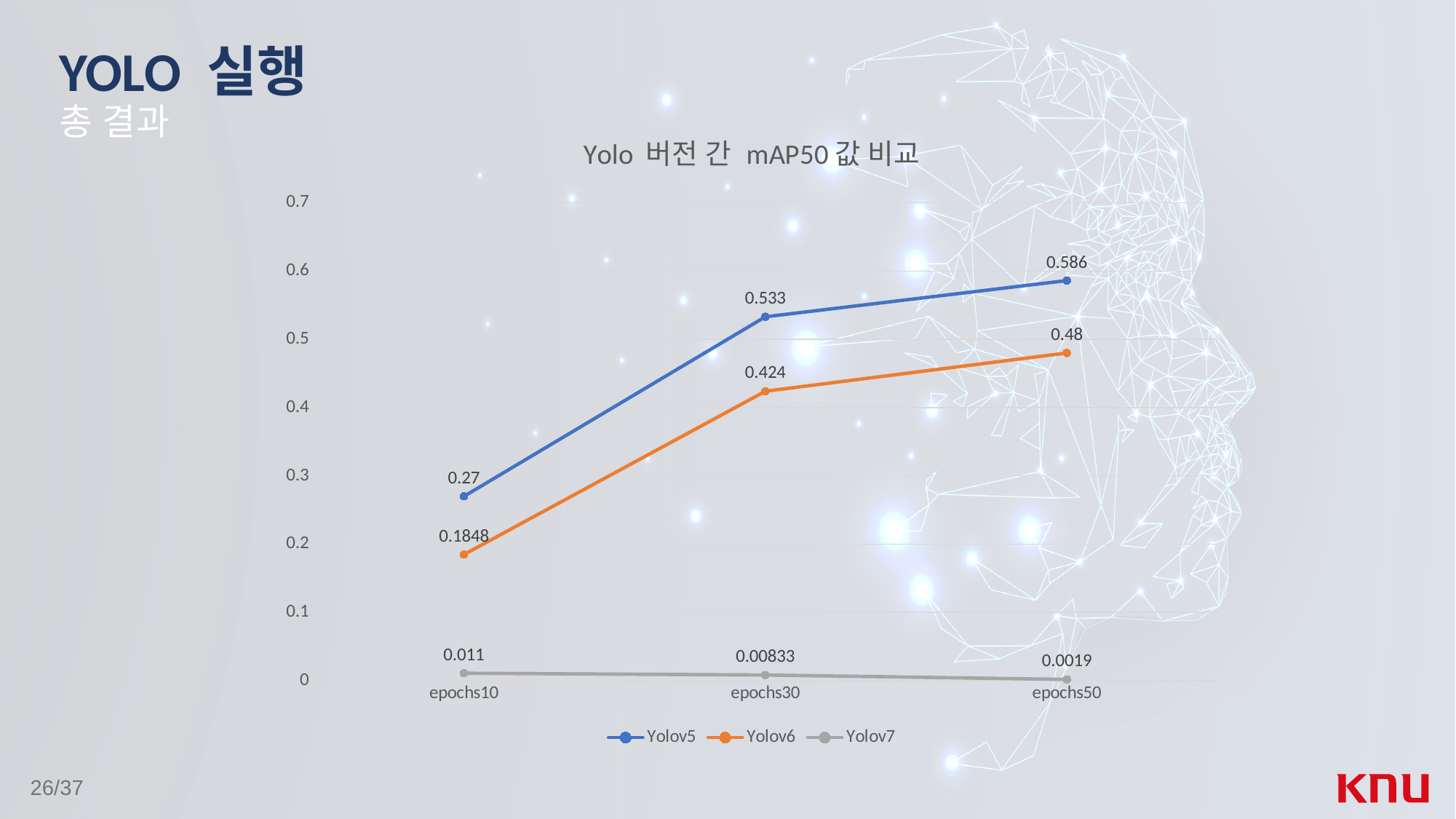

# YOLO 실행
총 결과

### Chart: Yolo 버전 간 mAP50값 비교

| Category | Yolov5 | Yolov6 | Yolov7 |
|---|---|---|---|
| epochs10 | 0.27 | 0.1848 | 0.011 |
| epochs30 | 0.533 | 0.424 | 0.00833 |
| epochs50 | 0.586 | 0.48 | 0.0019 |